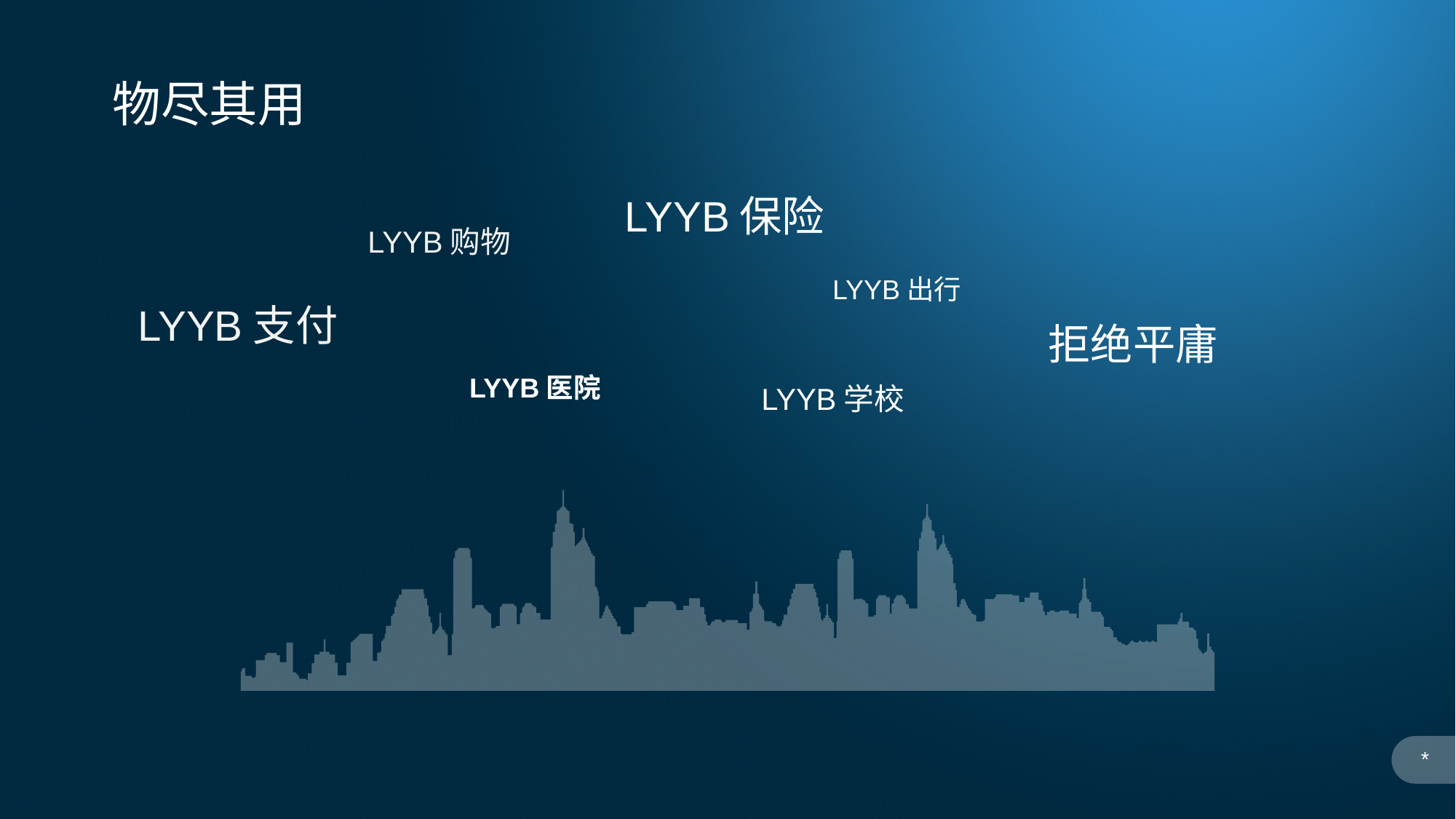

物尽其用
LYYB保险
LYYB购物
LYYB出行
LYYB支付
拒绝平庸
LYYB医院
LYYB学校

*
18